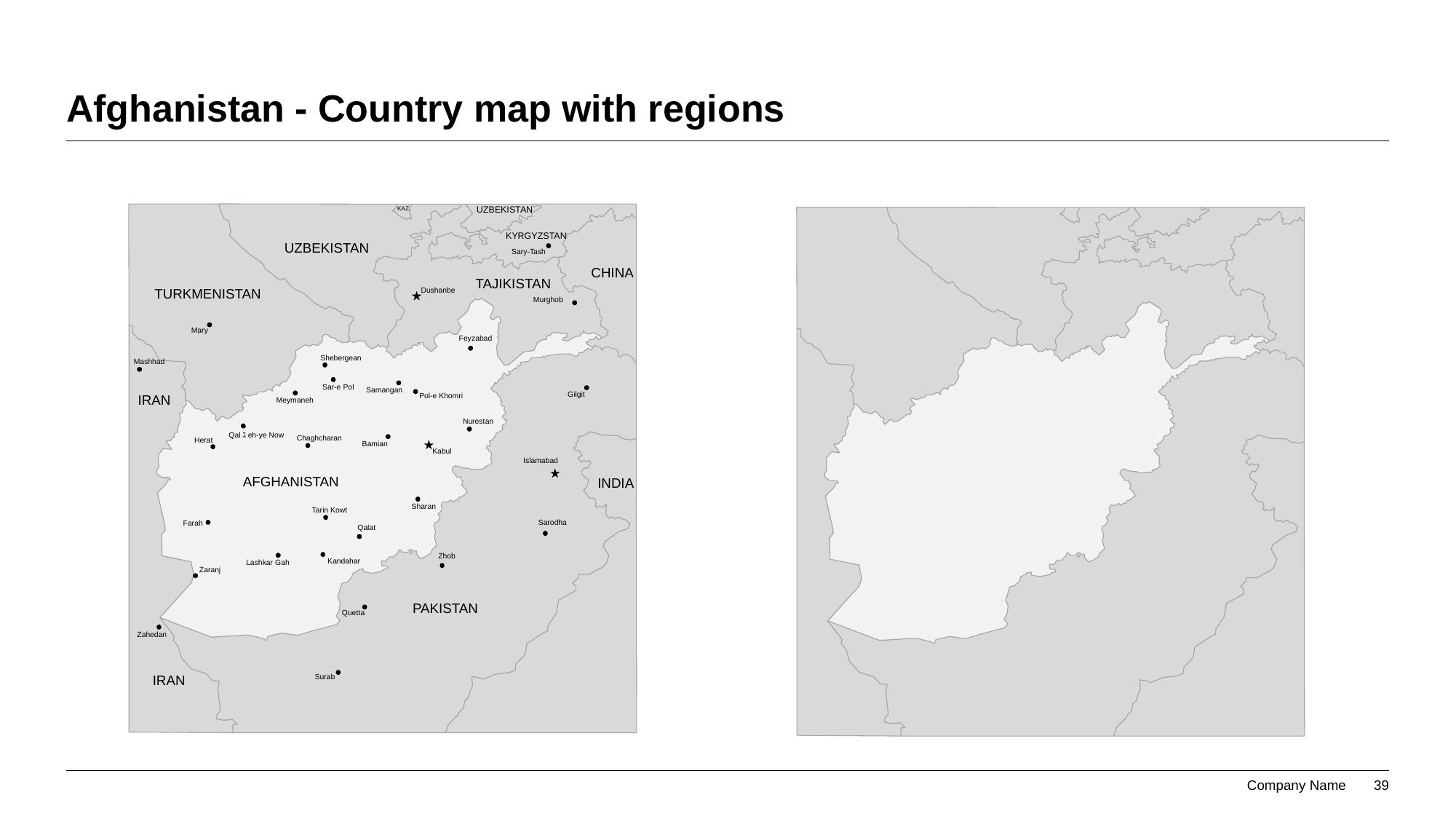

# Afghanistan - Country map with regions
UZBEKISTAN
KAZ.
KYRGYZSTAN
UZBEKISTAN

Sary-Tash
CHINA
TAJIKISTAN
TURKMENISTAN
Dushanbe

Murghob

Mary
Feyzabad

Shebergean
Mashhad

Sar-e Pol
Samangan

Gilgit

Pol-e Khomri
IRAN
Meymaneh
Nurestan

Qalﾕeh-ye Now
Chaghcharan

Herat
Bamian

Kabul
Islamabad

AFGHANISTAN
INDIA

Sharan
Tarin Kowt

Sarodha
Farah

Qalat

Zhob

Kandahar
Lashkar Gah

Zaranj

PAKISTAN

Quetta

Zahedan

IRAN
Surab